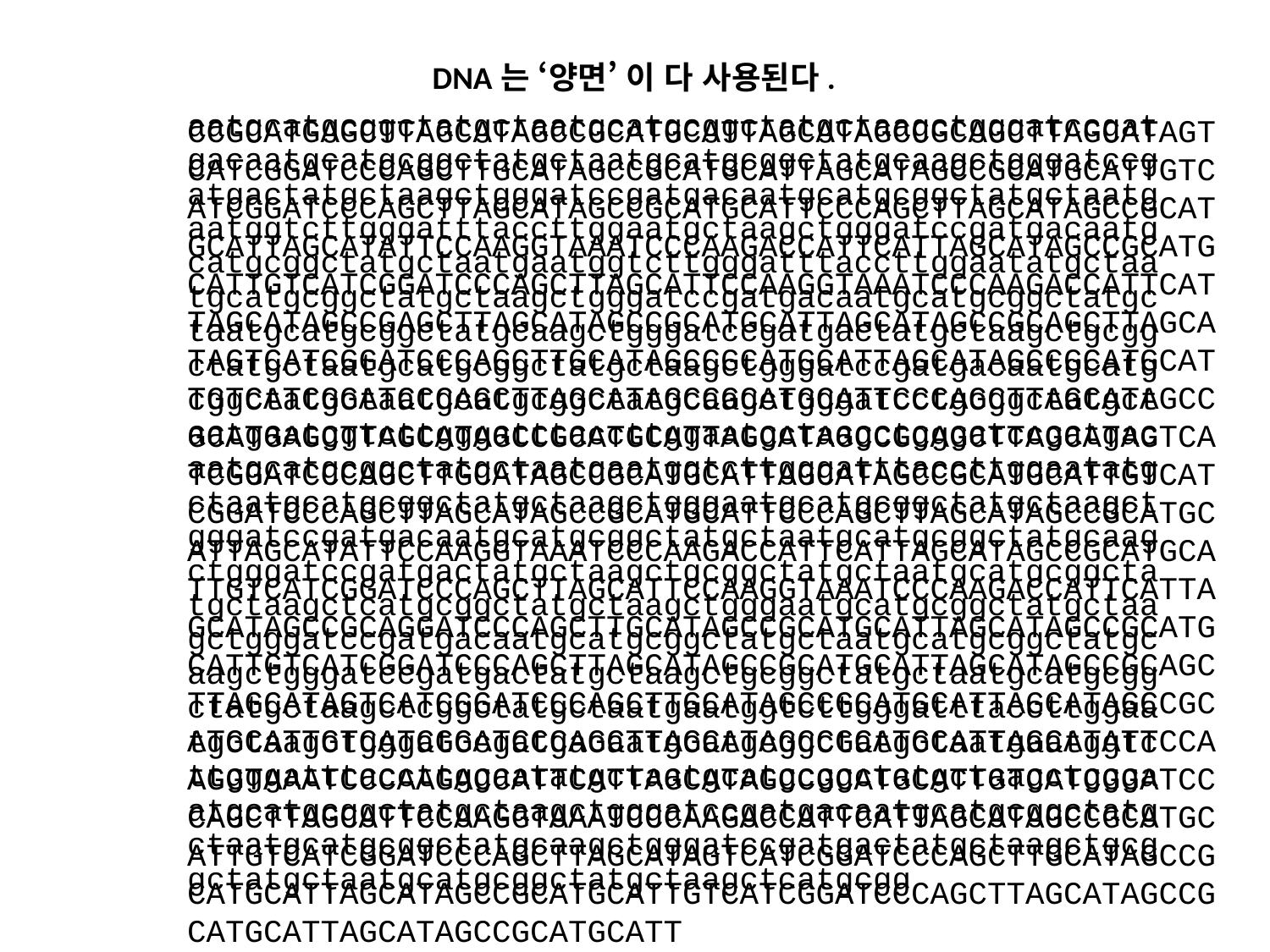

DNA는 ‘양면’ 이 다 사용된다.
aatgcatgcggctatgctaatgcatgcggctatgctaagctgggatccgatgacaatgcatgcggctatgctaatgcatgcggctatgcaagctgggatccgatgactatgctaagctgggatccgatgacaatgcatgcggctatgctaatgaatggtcttgggatttaccttggaatgctaagctgggatccgatgacaatgcatgcggctatgctaatgaatggtcttgggatttaccttggaatatgctaatgcatgcggctatgctaagctgggatccgatgacaatgcatgcggctatgctaatgcatgcggctatgcaagctgggatccgatgactatgctaagctgcggctatgctaatgcatgcggctatgctaagctgggatccgatgacaatgcatgcggctatgctaatgcatgcggctatgcaagctgggatcctgcggctatgctaatgaatggtcttgggatttaccttggaatgctaagctgggatccgatgacaatgcatgcggctatgctaatgaatggtcttgggatttaccttggaatatgctaatgcatgcggctatgctaagctgggaatgcatgcggctatgctaagctgggatccgatgacaatgcatgcggctatgctaatgcatgcggctatgcaagctgggatccgatgactatgctaagctgcggctatgctaatgcatgcggctatgctaagctcatgcggctatgctaagctgggaatgcatgcggctatgctaagctgggatccgatgacaatgcatgcggctatgctaatgcatgcggctatgcaagctgggatccgatgactatgctaagctgcggctatgctaatgcatgcggctatgctaagctcggctatgctaatgaatggtcttgggatttaccttggaatgctaagctgggatccgatgacaatgcatgcggctatgctaatgaatggtcttgggatttaccttggaatatgctaatgcatgcggctatgctaagctgggaatgcatgcggctatgctaagctgggatccgatgacaatgcatgcggctatgctaatgcatgcggctatgcaagctgggatccgatgactatgctaagctgcggctatgctaatgcatgcggctatgctaagctcatgcgg
CCGCATGAGCTTAGCATAGCCGCATGCATTAGCATAGCCGCAGCTTAGCATAGTCATCGGATCCCAGCTTGCATAGCCGCATGCATTAGCATAGCCGCATGCATTGTCATCGGATCCCAGCTTAGCATAGCCGCATGCATTCCCAGCTTAGCATAGCCGCATGCATTAGCATATTCCAAGGTAAATCCCAAGACCATTCATTAGCATAGCCGCATGCATTGTCATCGGATCCCAGCTTAGCATTCCAAGGTAAATCCCAAGACCATTCATTAGCATAGCCGAGCTTAGCATAGCCGCATGCATTAGCATAGCCGCAGCTTAGCATAGTCATCGGATCCCAGCTTGCATAGCCGCATGCATTAGCATAGCCGCATGCATTGTCATCGGATCCCAGCTTAGCATAGCCGCATGCATTCCCAGCTTAGCATAGCCGCATGAGCTTAGCATAGCCGCATGCATTAGCATAGCCGCAGCTTAGCATAGTCATCGGATCCCAGCTTGCATAGCCGCATGCATTAGCATAGCCGCATGCATTGTCATCGGATCCCAGCTTAGCATAGCCGCATGCATTCCCAGCTTAGCATAGCCGCATGCATTAGCATATTCCAAGGTAAATCCCAAGACCATTCATTAGCATAGCCGCATGCATTGTCATCGGATCCCAGCTTAGCATTCCAAGGTAAATCCCAAGACCATTCATTAGCATAGCCGCAGGATCCCAGCTTGCATAGCCGCATGCATTAGCATAGCCGCATGCATTGTCATCGGATCCCAGCTTAGCATAGCCGCATGCATTAGCATAGCCGCAGCTTAGCATAGTCATCGGATCCCAGCTTGCATAGCCGCATGCATTAGCATAGCCGCATGCATTGTCATCGGATCCCAGCTTAGCATAGCCGCATGCATTAGCATATTCCAAGGTAAATCCCAAGACCATTCATTAGCATAGCCGCATGCATTGTCATCGGATCCCAGCTTAGCATTCCAAGGTAAATCCCAAGACCATTCATTAGCATAGCCGCATGCATTGTCATCGGATCCCAGCTTAGCATAGTCATCGGATCCCAGCTTGCATAGCCGCATGCATTAGCATAGCCGCATGCATTGTCATCGGATCCCAGCTTAGCATAGCCGCATGCATTAGCATAGCCGCATGCATT